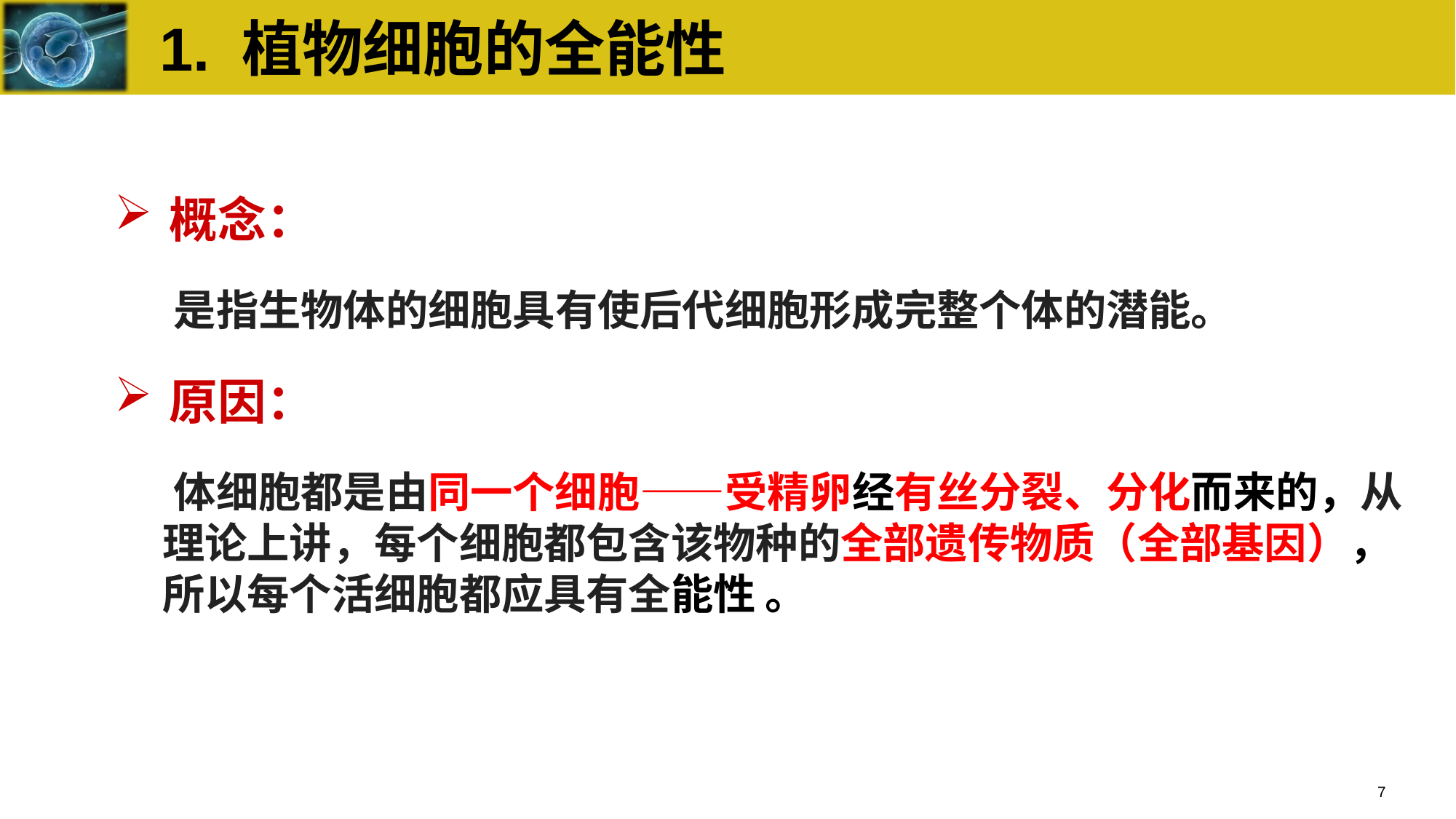

# 1. 植物细胞的全能性
概念：
  是指生物体的细胞具有使后代细胞形成完整个体的潜能。
原因：
  体细胞都是由同一个细胞——受精卵经有丝分裂、分化而来的，从理论上讲，每个细胞都包含该物种的全部遗传物质（全部基因），所以每个活细胞都应具有全能性 。
7